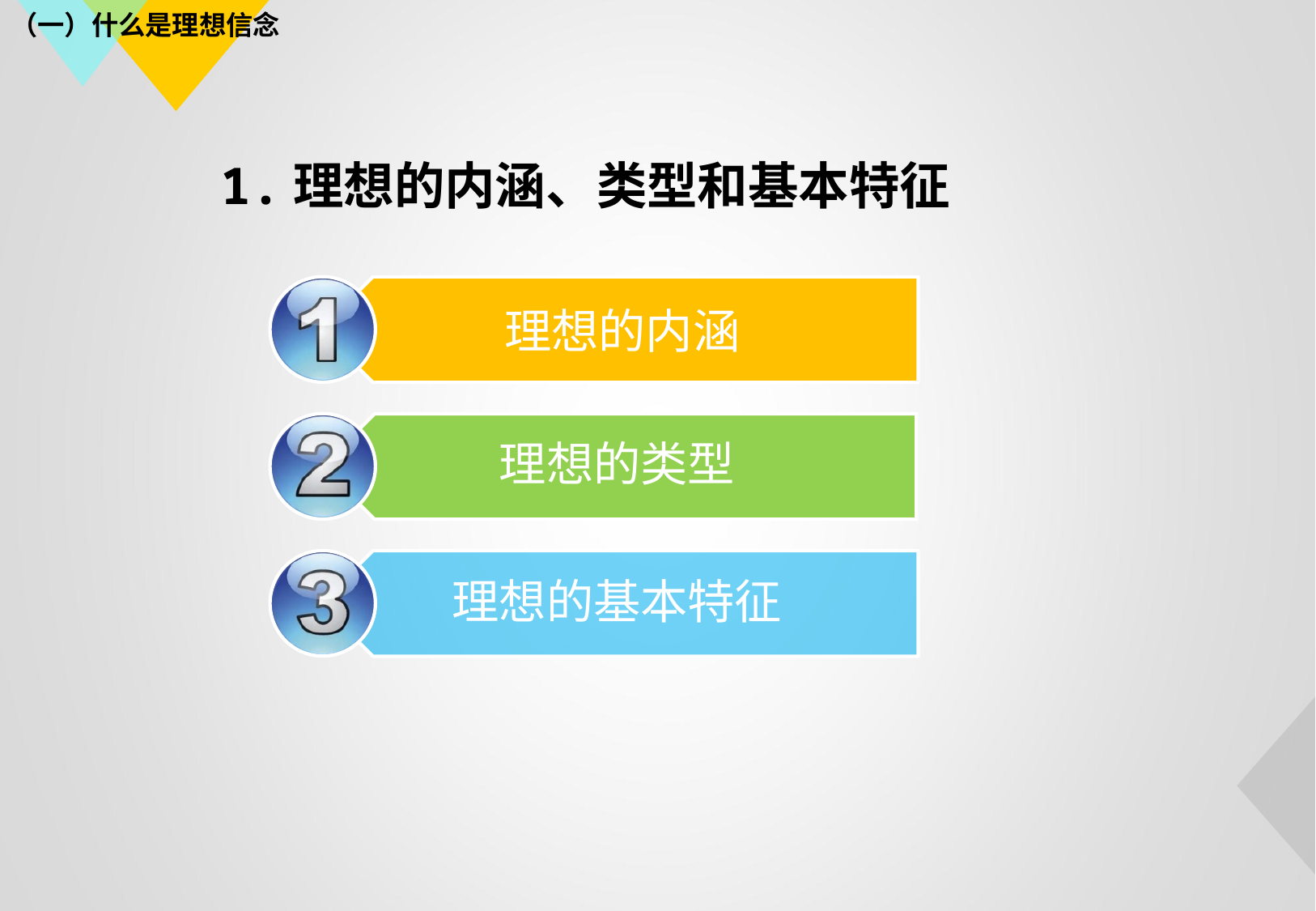

（一）什么是理想信念
# 1.理想的内涵、类型和基本特征
理想的内涵
理想的类型
理想的基本特征